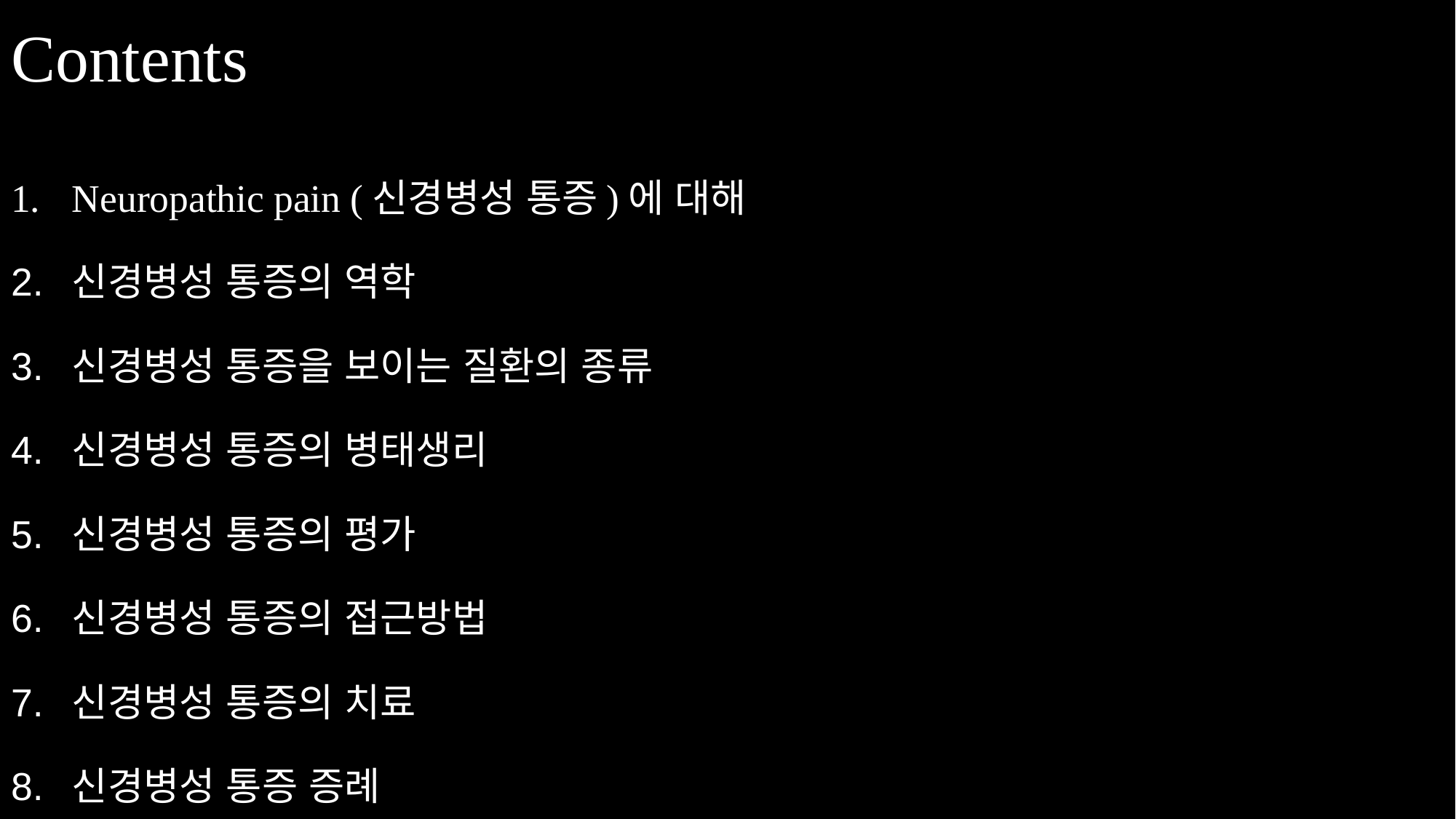

# Contents
Neuropathic pain (신경병성 통증)에 대해
신경병성 통증의 역학
신경병성 통증을 보이는 질환의 종류
신경병성 통증의 병태생리
신경병성 통증의 평가
신경병성 통증의 접근방법
신경병성 통증의 치료
신경병성 통증 증례